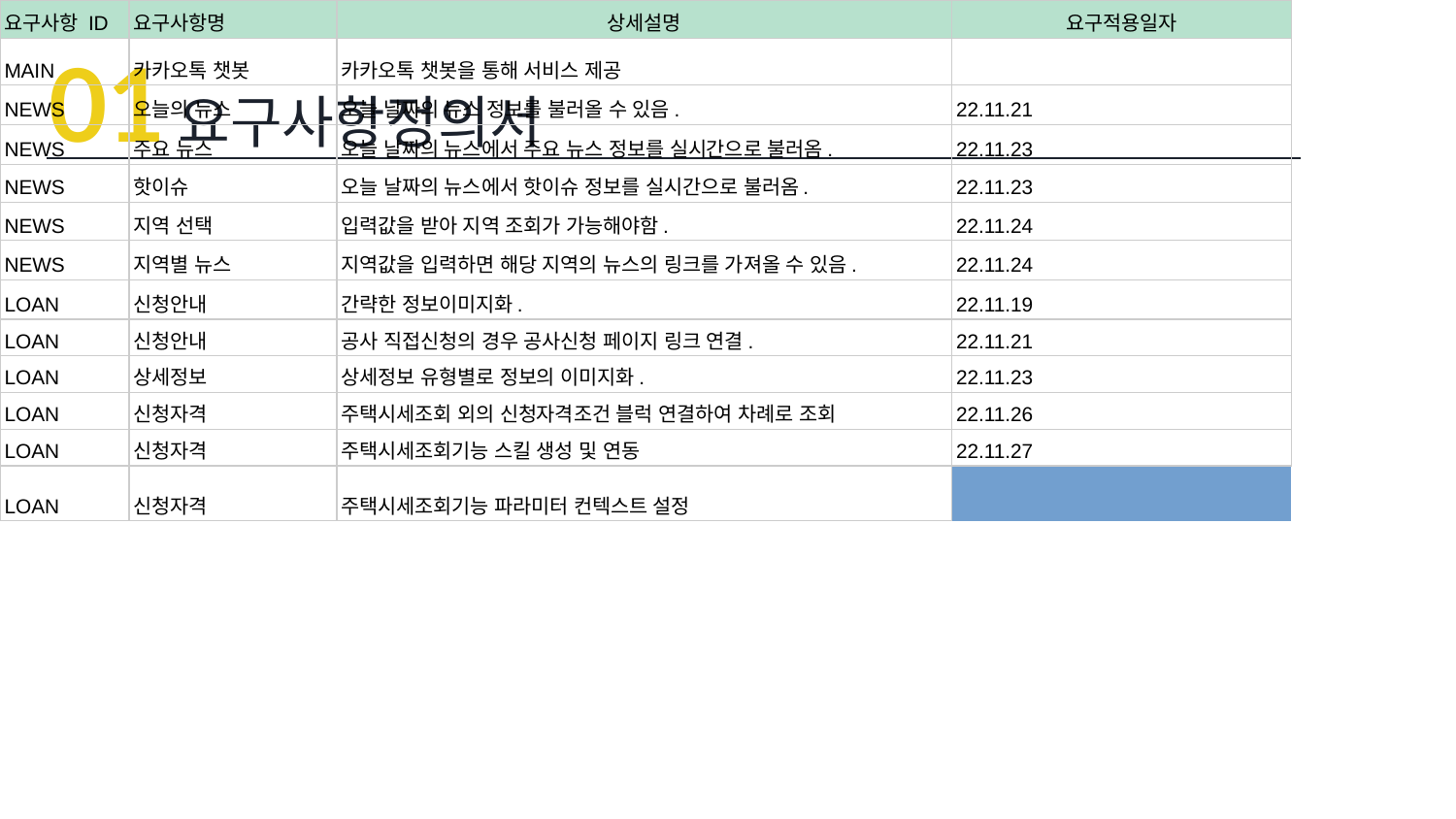

01
요구사항정의서
| 요구사항 ID | 요구사항명 | 상세설명 |  |  |  | 요구적용일자 |  |
| --- | --- | --- | --- | --- | --- | --- | --- |
| MAIN | 카카오톡 챗봇 | 카카오톡 챗봇을 통해 서비스 제공 |  |  |  |  |  |
| NEWS | 오늘의 뉴스 | 오늘 날짜의 뉴스 정보를 불러올 수 있음. |  |  |  | 22.11.21 |  |
| NEWS | 주요 뉴스 | 오늘 날짜의 뉴스에서 주요 뉴스 정보를 실시간으로 불러옴. |  |  |  | 22.11.23 |  |
| NEWS | 핫이슈 | 오늘 날짜의 뉴스에서 핫이슈 정보를 실시간으로 불러옴. |  |  |  | 22.11.23 |  |
| NEWS | 지역 선택 | 입력값을 받아 지역 조회가 가능해야함. |  |  |  | 22.11.24 |  |
| NEWS | 지역별 뉴스 | 지역값을 입력하면 해당 지역의 뉴스의 링크를 가져올 수 있음. |  |  |  | 22.11.24 |  |
| LOAN | 신청안내 | 간략한 정보이미지화. |  |  |  | 22.11.19 |  |
| LOAN | 신청안내 | 공사 직접신청의 경우 공사신청 페이지 링크 연결. |  |  |  | 22.11.21 |  |
| LOAN | 상세정보 | 상세정보 유형별로 정보의 이미지화. |  |  |  | 22.11.23 |  |
| LOAN | 신청자격 | 주택시세조회 외의 신청자격조건 블럭 연결하여 차례로 조회 |  |  |  | 22.11.26 |  |
| LOAN | 신청자격 | 주택시세조회기능 스킬 생성 및 연동 |  |  |  | 22.11.27 |  |
| LOAN | 신청자격 | 주택시세조회기능 파라미터 컨텍스트 설정 |  |  |  | 22.11.27 |  |